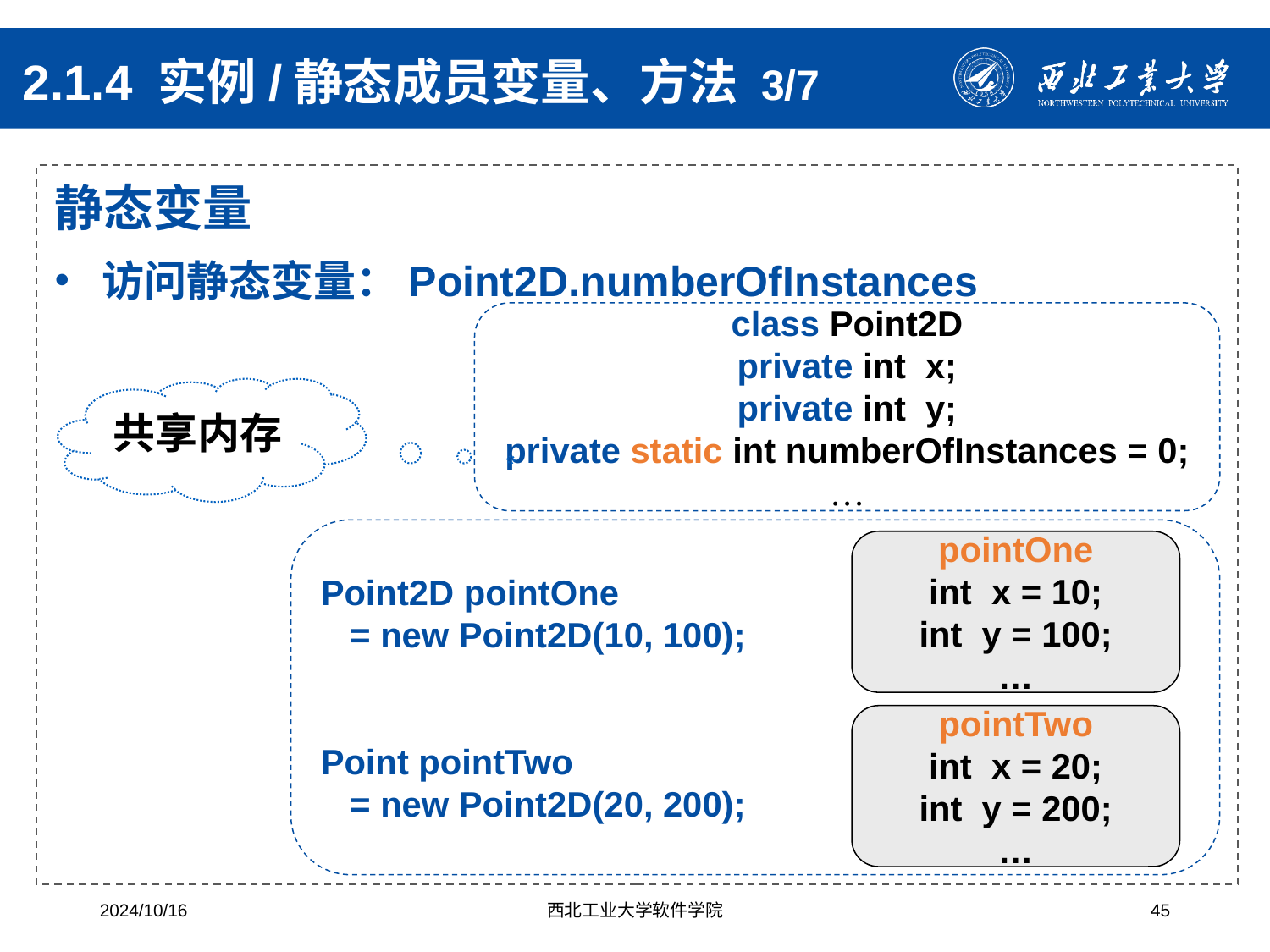

# 2.1.4 实例/静态成员变量、方法 3/7
静态变量
访问静态变量：Point2D.numberOfInstances

class Point2D
private int  x;
private int  y;
private static int numberOfInstances = 0;
…
共享内存
Point2D pointOne
   = new Point2D(10, 100);

Point pointTwo
   = new Point2D(20, 200);
pointOne
int  x = 10;
int  y = 100;
…
pointTwo
int  x = 20;
int  y = 200;
…
2024/10/16
西北工业大学软件学院
45